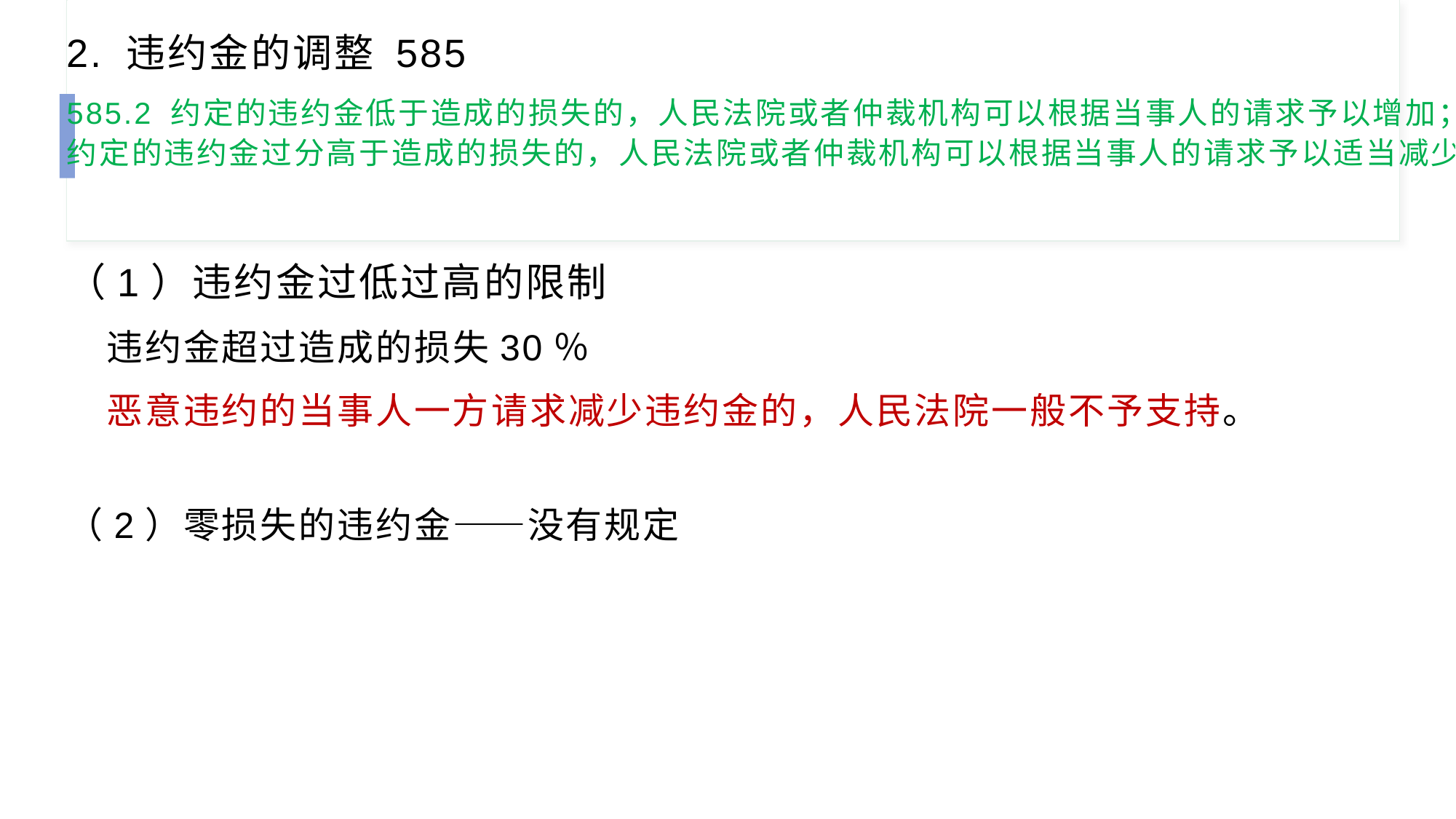

2. 违约金的调整 585
585.2 约定的违约金低于造成的损失的，人民法院或者仲裁机构可以根据当事人的请求予以增加；约定的违约金过分高于造成的损失的，人民法院或者仲裁机构可以根据当事人的请求予以适当减少。

（1）违约金过低过高的限制
   违约金超过造成的损失30％
   恶意违约的当事人一方请求减少违约金的，人民法院一般不予支持。

（2）零损失的违约金——没有规定